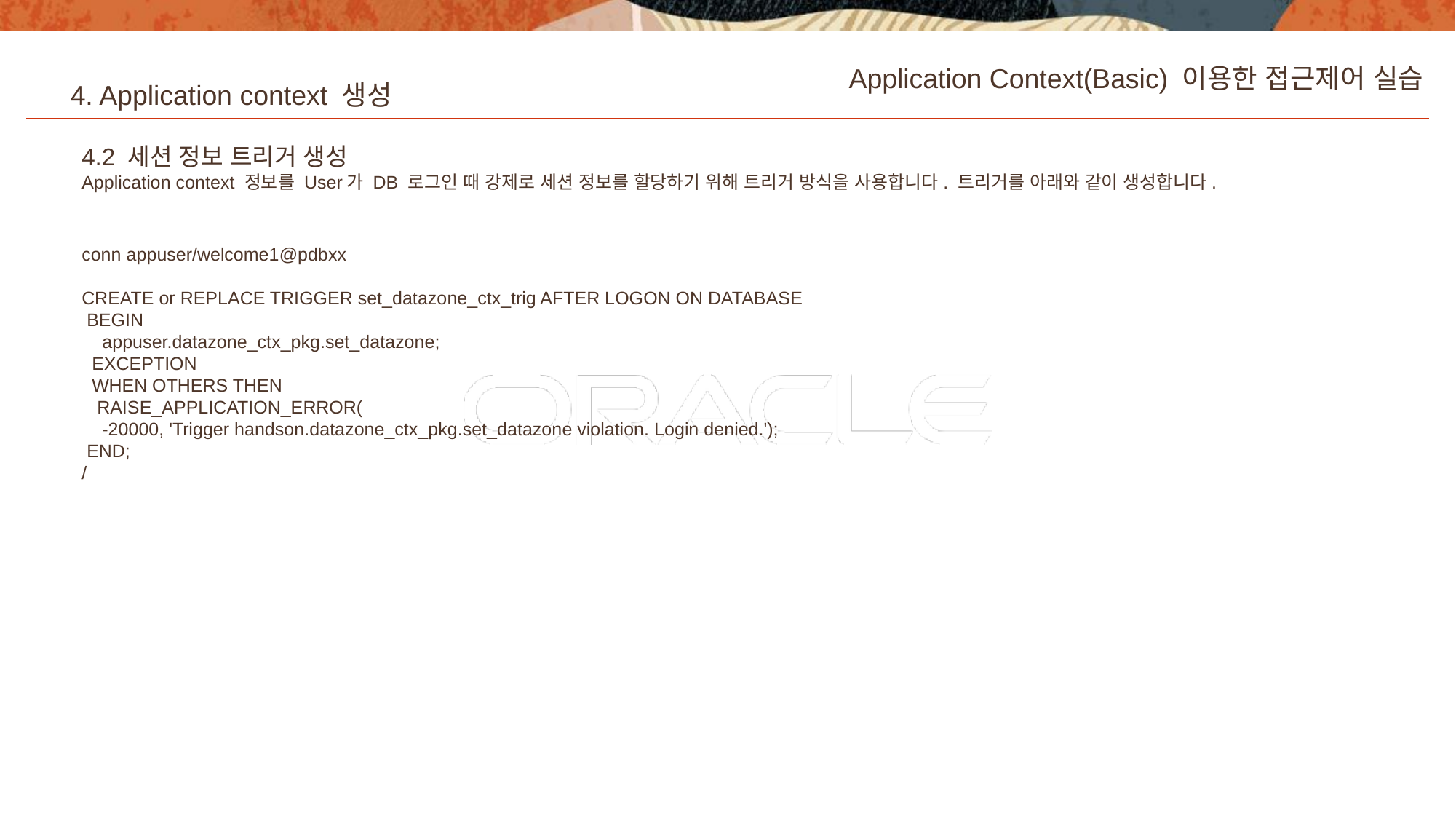

Application Context(Basic) 이용한 접근제어 실습
4. Application context 생성
4.2 세션 정보 트리거 생성
Application context 정보를 User가 DB 로그인 때 강제로 세션 정보를 할당하기 위해 트리거 방식을 사용합니다. 트리거를 아래와 같이 생성합니다.
conn appuser/welcome1@pdbxx

CREATE or REPLACE TRIGGER set_datazone_ctx_trig AFTER LOGON ON DATABASE
 BEGIN
    appuser.datazone_ctx_pkg.set_datazone;
  EXCEPTION
  WHEN OTHERS THEN
   RAISE_APPLICATION_ERROR(
    -20000, 'Trigger handson.datazone_ctx_pkg.set_datazone violation. Login denied.');
 END;
/
29
Copyright © 2020, Oracle and/or its affiliates. All rights reserved.